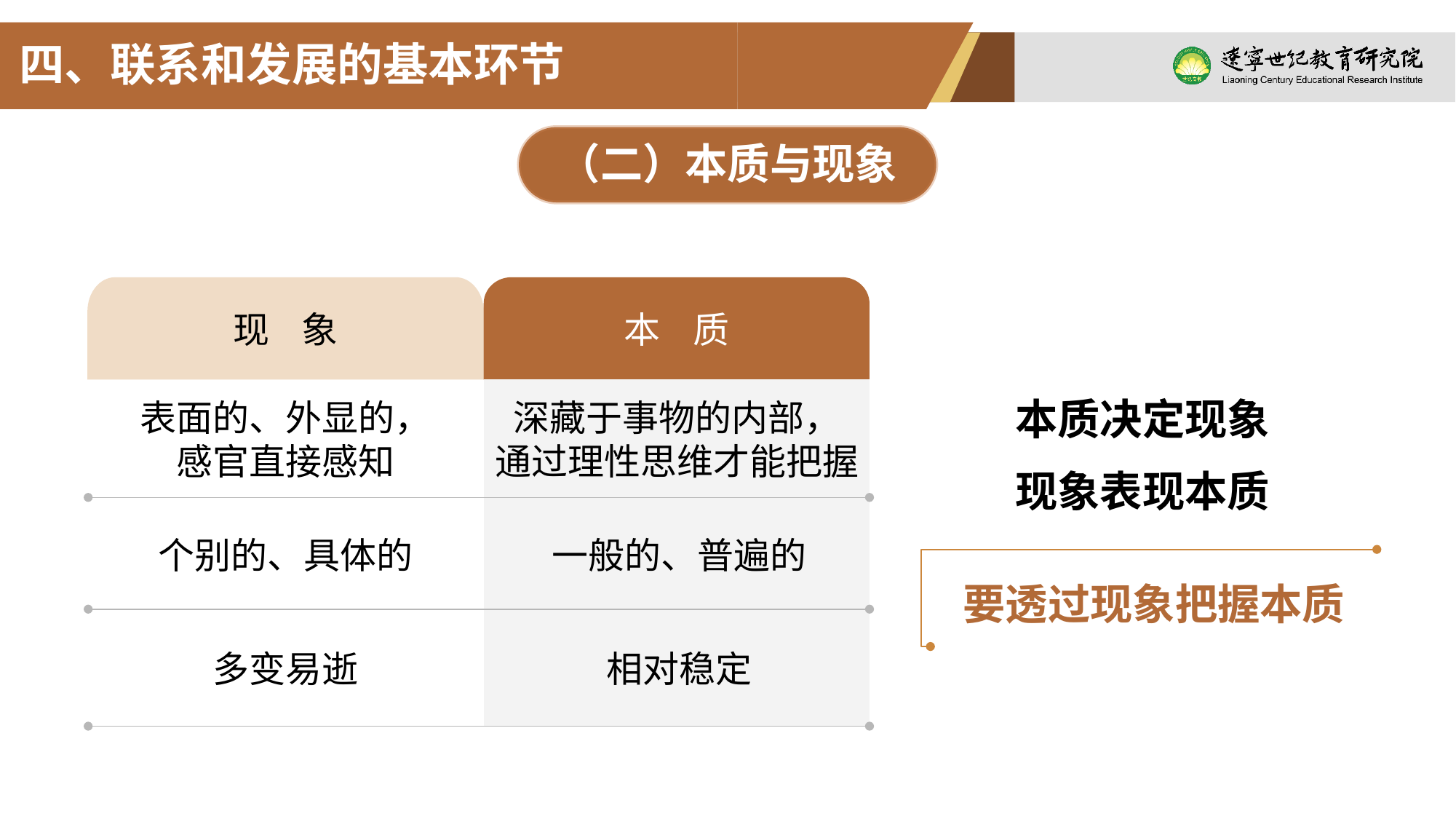

四、联系和发展的基本环节
（二）本质与现象
现    象
本    质

表面的、外显的，
感官直接感知
深藏于事物的内部，
通过理性思维才能把握
个别的、具体的
一般的、普遍的
多变易逝
相对稳定
本质决定现象
现象表现本质

要透过现象把握本质